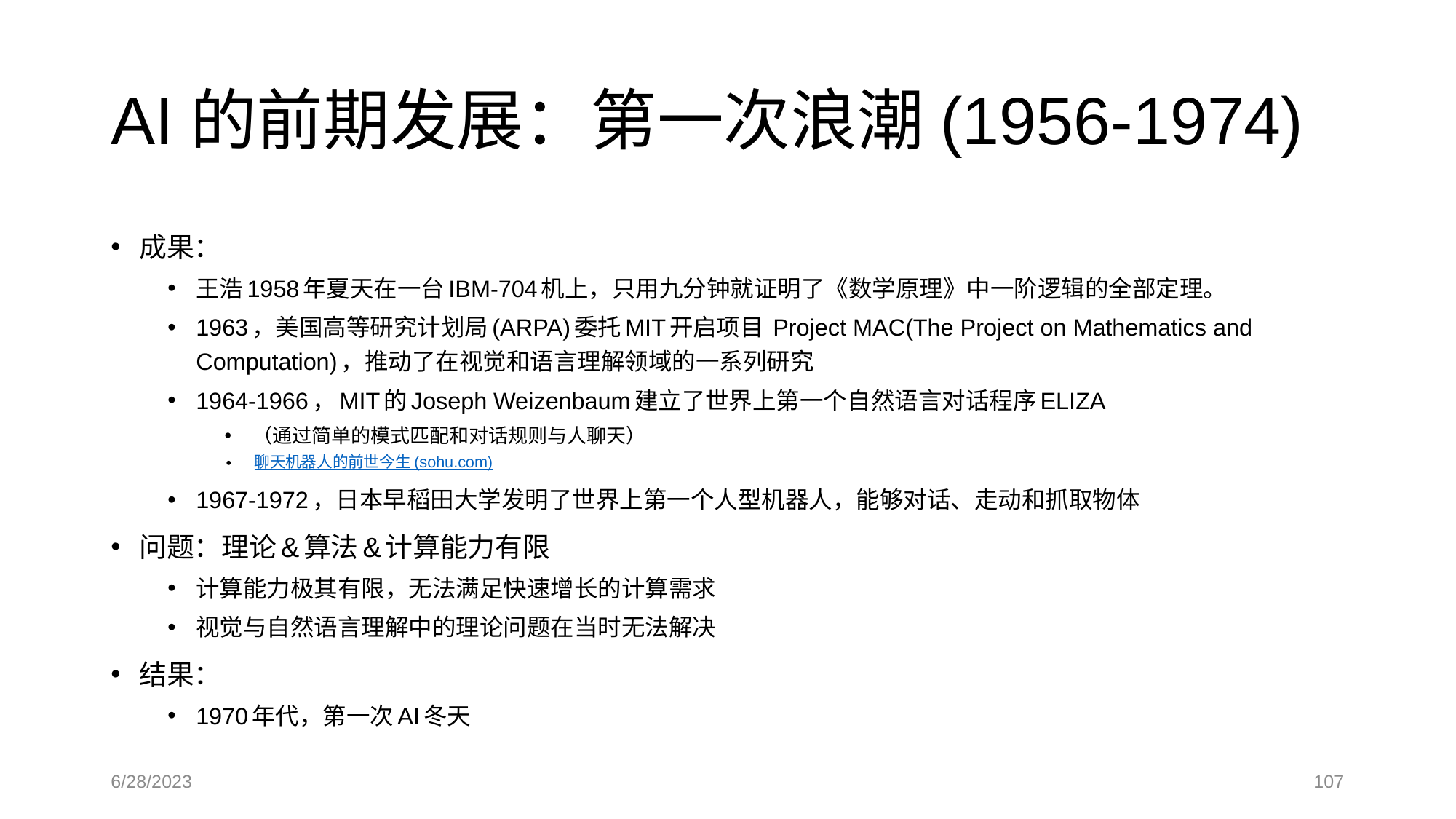

# AI的前期发展：第一次浪潮(1956-1974)
成果：
王浩1958年夏天在一台IBM-704机上，只用九分钟就证明了《数学原理》中一阶逻辑的全部定理。
1963，美国高等研究计划局(ARPA)委托MIT开启项目 Project MAC(The Project on Mathematics and Computation)，推动了在视觉和语言理解领域的一系列研究
1964-1966，MIT的Joseph Weizenbaum建立了世界上第一个自然语言对话程序ELIZA
（通过简单的模式匹配和对话规则与人聊天）
聊天机器人的前世今生 (sohu.com)
1967-1972，日本早稻田大学发明了世界上第一个人型机器人，能够对话、走动和抓取物体
问题：理论&算法&计算能力有限
计算能力极其有限，无法满足快速增长的计算需求
视觉与自然语言理解中的理论问题在当时无法解决
结果：
1970年代，第一次AI冬天
6/28/2023
107